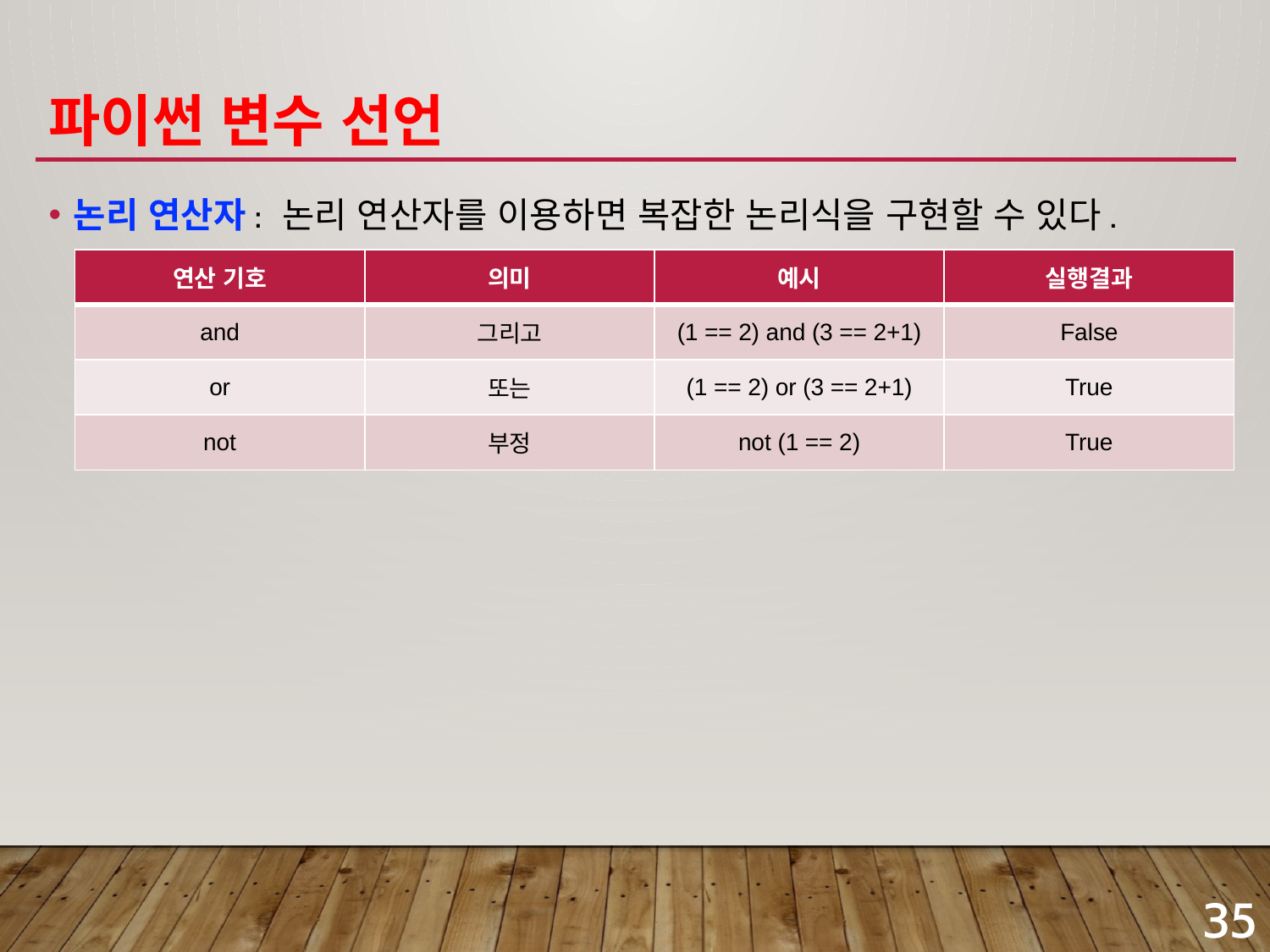

# 파이썬 변수 선언
논리 연산자: 논리 연산자를 이용하면 복잡한 논리식을 구현할 수 있다.

| 연산 기호 | 의미 | 예시 | 실행결과 |
| --- | --- | --- | --- |
| and | 그리고 | (1 == 2) and (3 == 2+1) | False |
| or | 또는 | (1 == 2) or (3 == 2+1) | True |
| not | 부정 | not (1 == 2) | True |